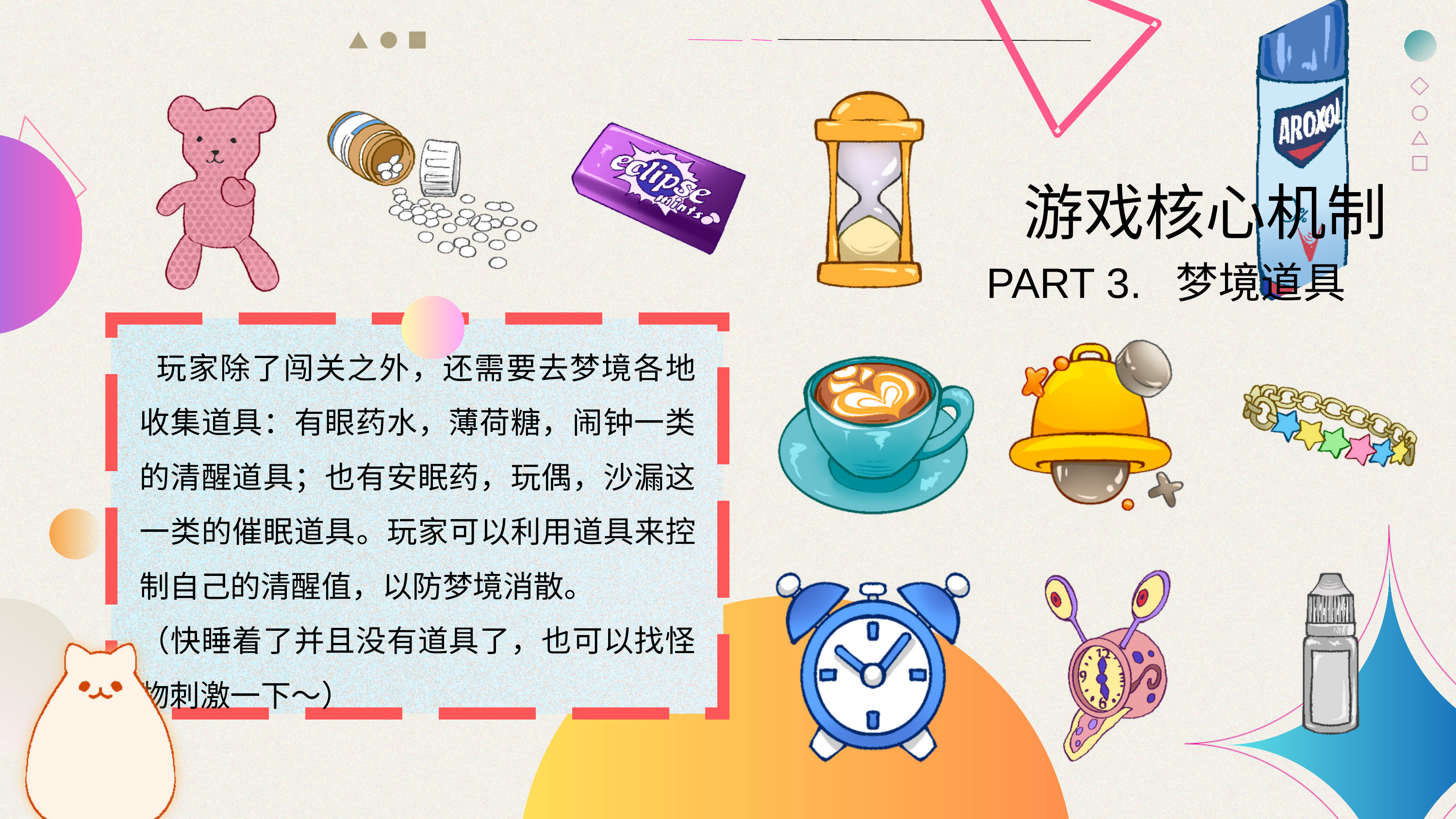

游戏核心机制

PART 3.  梦境道具

 玩家除了闯关之外，还需要去梦境各地收集道具：有眼药水，薄荷糖，闹钟一类的清醒道具；也有安眠药，玩偶，沙漏这一类的催眠道具。玩家可以利用道具来控制自己的清醒值，以防梦境消散。
（快睡着了并且没有道具了，也可以找怪物刺激一下～）